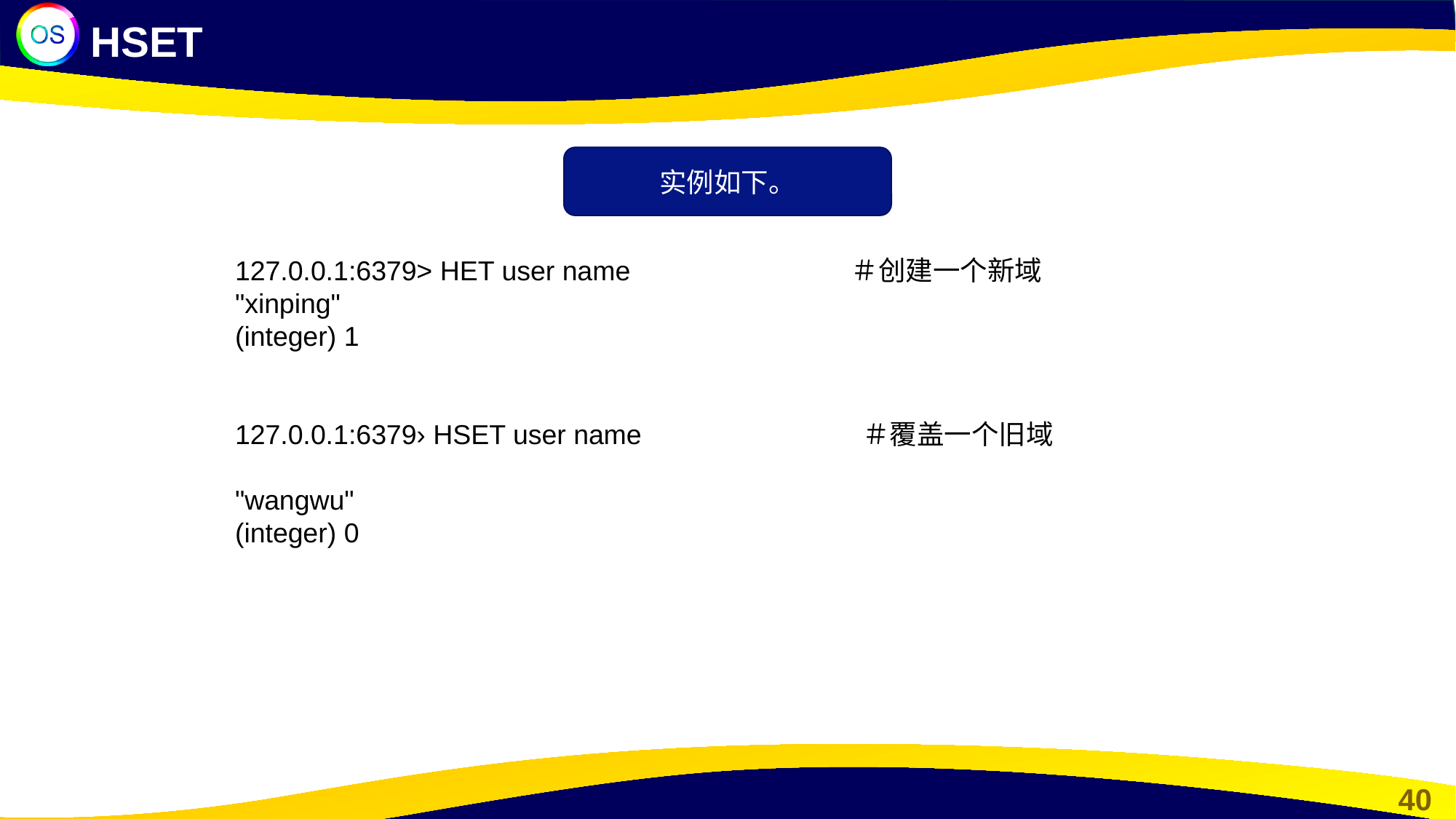

HSET
实例如下。
127.0.0.1:6379> HET user name                            ＃创建一个新域
"xinping"
(integer) 1

127.0.0.1:6379› HSET user name                            ＃覆盖一个旧域

"wangwu"
(integer) 0